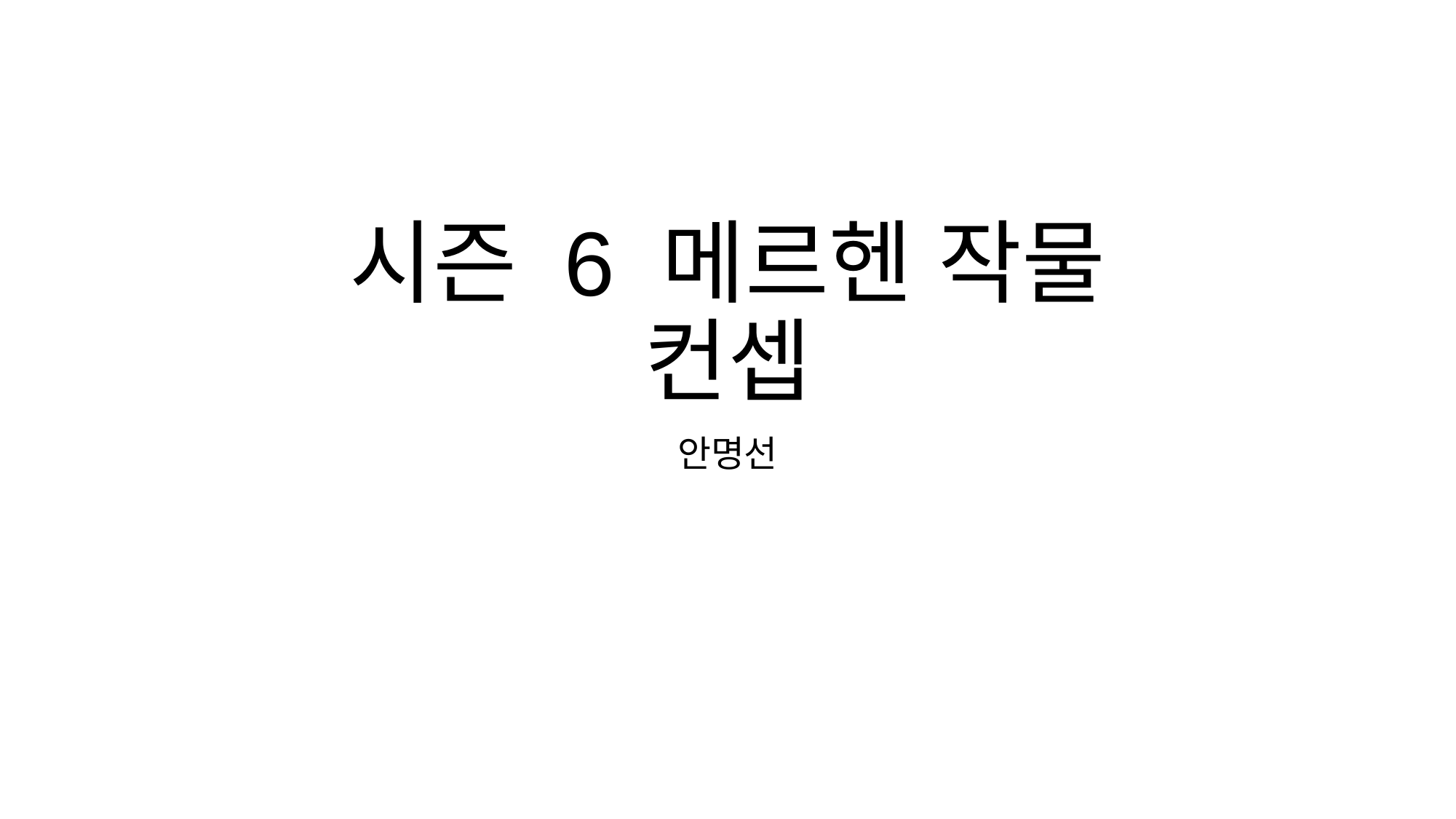

# 시즌 6 메르헨 작물 컨셉
안명선